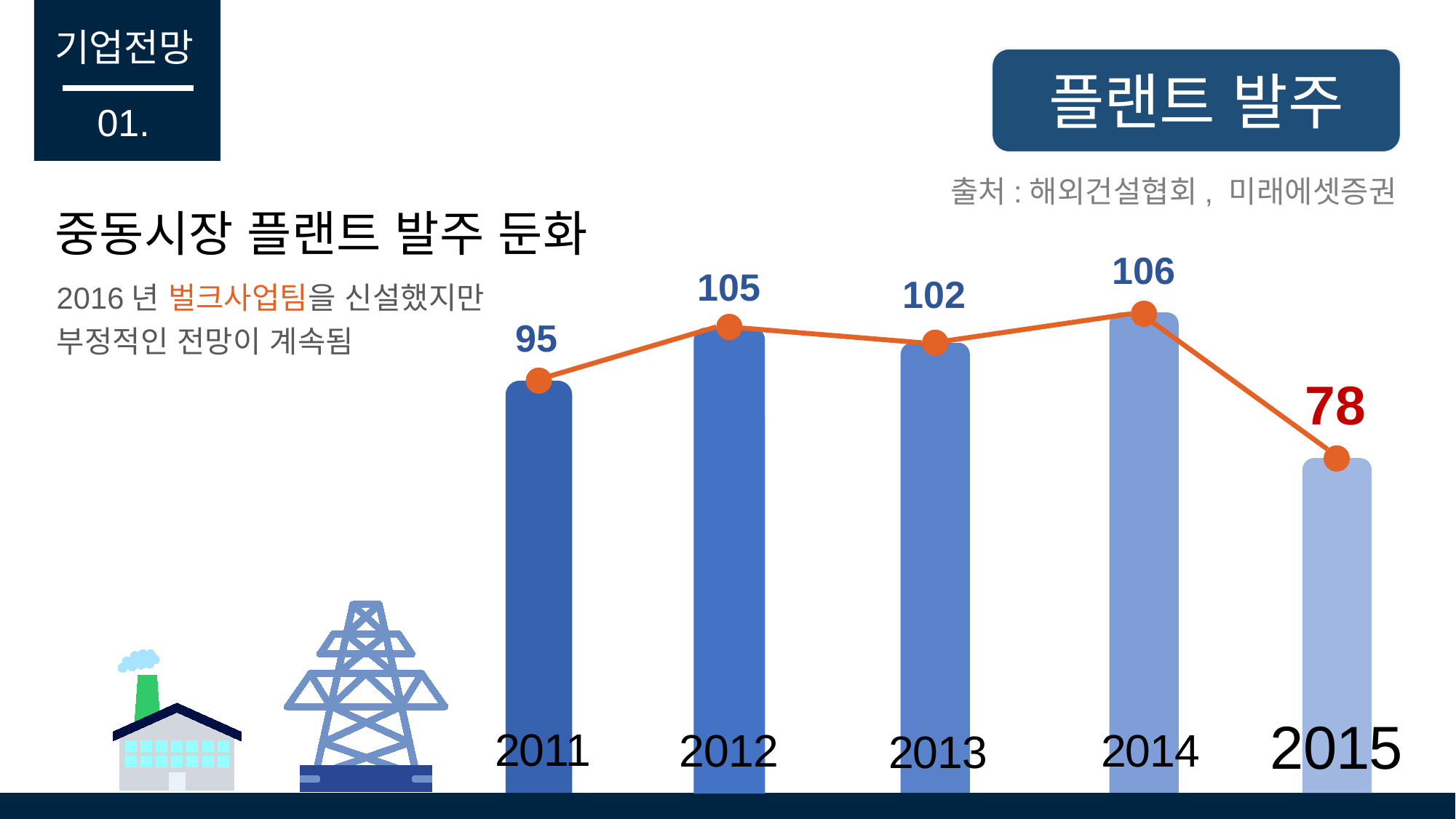

기업전망
01.

플랜트 발주
출처:해외건설협회, 미래에셋증권
중동시장 플랜트 발주 둔화
2016년 벌크사업팀을 신설했지만
부정적인 전망이 계속됨
106
105
102

95

78

2015
2011
2012
2014
2013